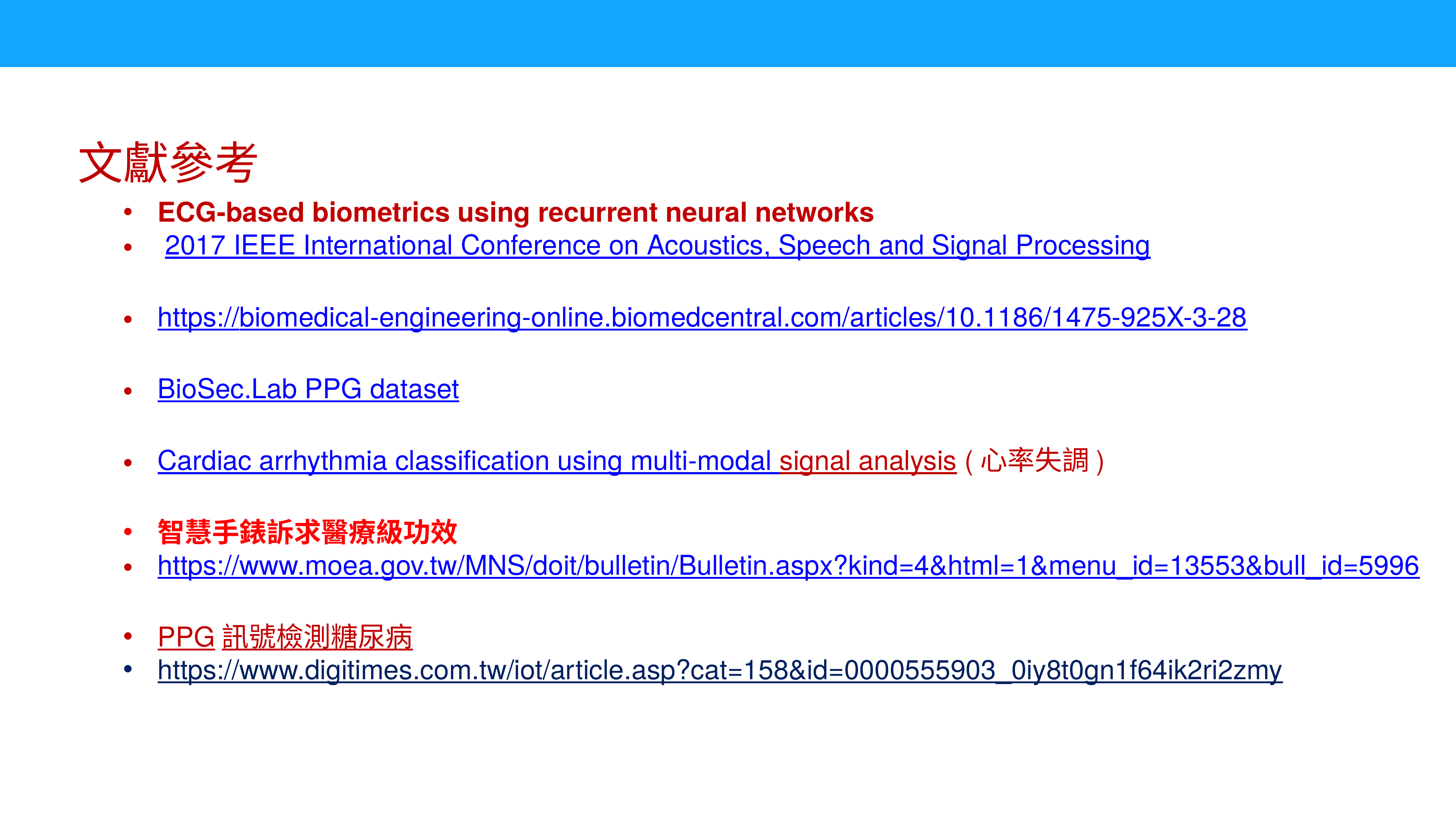

文獻參考
ECG-based biometrics using recurrent neural networks
 2017 IEEE International Conference on Acoustics, Speech and Signal Processing

https://biomedical-engineering-online.biomedcentral.com/articles/10.1186/1475-925X-3-28

BioSec.Lab PPG dataset

Cardiac arrhythmia classification using multi-modal signal analysis (心率失調)

智慧手錶訴求醫療級功效
https://www.moea.gov.tw/MNS/doit/bulletin/Bulletin.aspx?kind=4&html=1&menu_id=13553&bull_id=5996

PPG訊號檢測糖尿病
https://www.digitimes.com.tw/iot/article.asp?cat=158&id=0000555903_0iy8t0gn1f64ik2ri2zmy